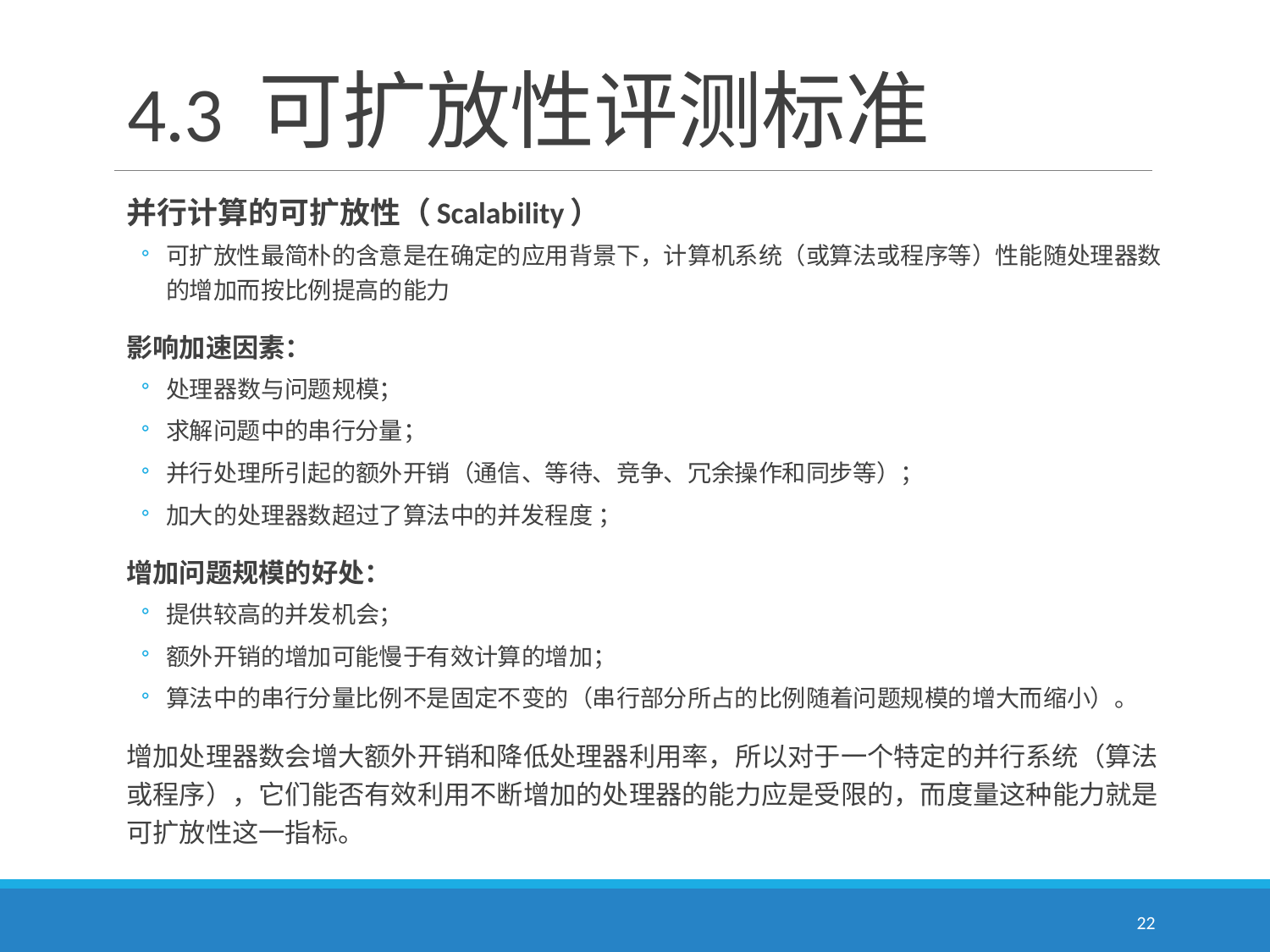

# 4.3 可扩放性评测标准
并行计算的可扩放性（Scalability）
可扩放性最简朴的含意是在确定的应用背景下，计算机系统（或算法或程序等）性能随处理器数的增加而按比例提高的能力
影响加速因素：
处理器数与问题规模；
求解问题中的串行分量；
并行处理所引起的额外开销（通信、等待、竞争、冗余操作和同步等）；
加大的处理器数超过了算法中的并发程度 ；
增加问题规模的好处：
提供较高的并发机会；
额外开销的增加可能慢于有效计算的增加；
算法中的串行分量比例不是固定不变的（串行部分所占的比例随着问题规模的增大而缩小）。
增加处理器数会增大额外开销和降低处理器利用率，所以对于一个特定的并行系统（算法或程序），它们能否有效利用不断增加的处理器的能力应是受限的，而度量这种能力就是可扩放性这一指标。

22